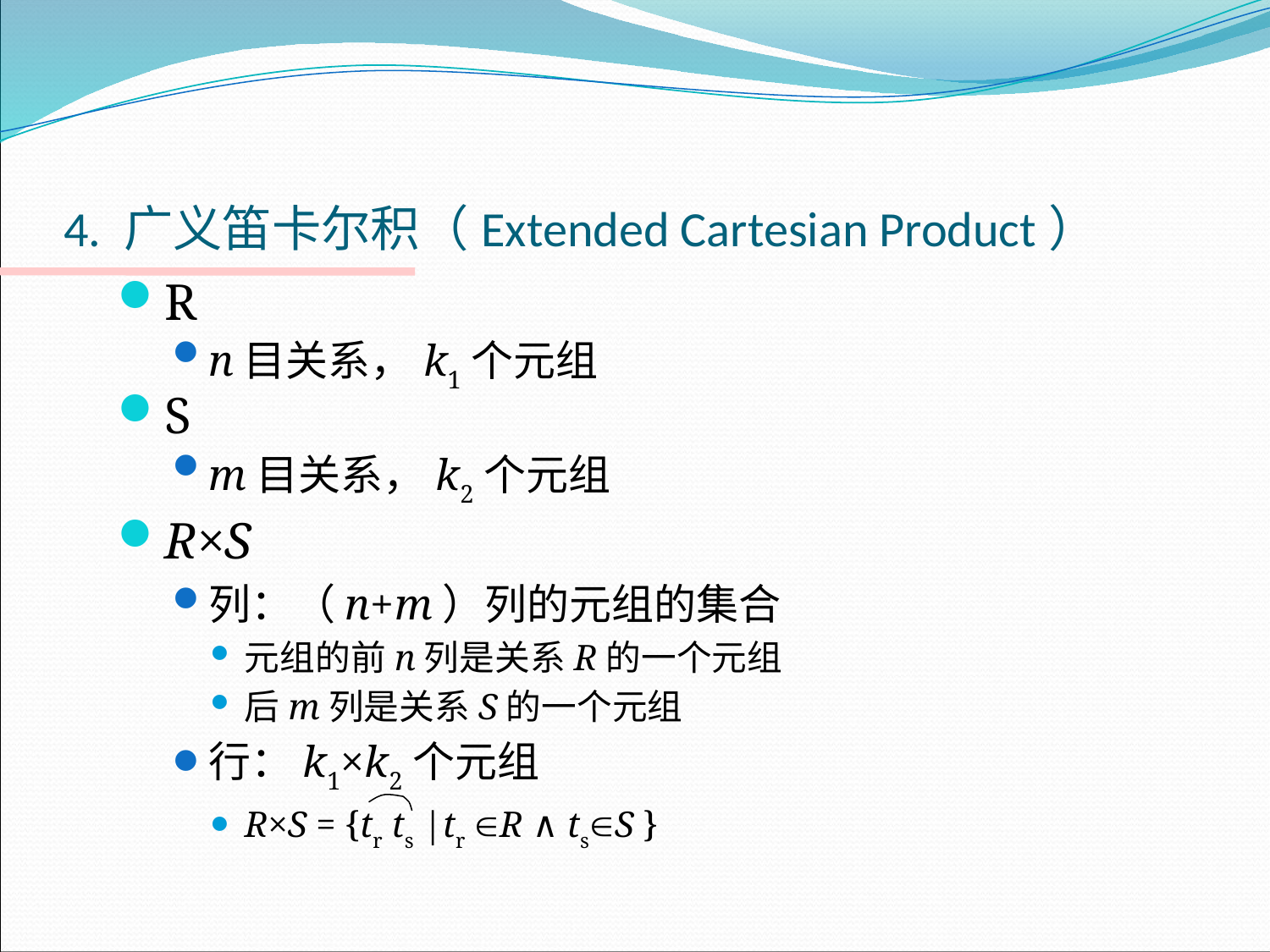

# 4. 广义笛卡尔积（Extended Cartesian Product）
R
n目关系，k1个元组
S
m目关系，k2个元组
R×S
列：（n+m）列的元组的集合
元组的前n列是关系R的一个元组
后m列是关系S的一个元组
行：k1×k2个元组
R×S = {tr ts |tr ∈R ∧ ts∈S }

168